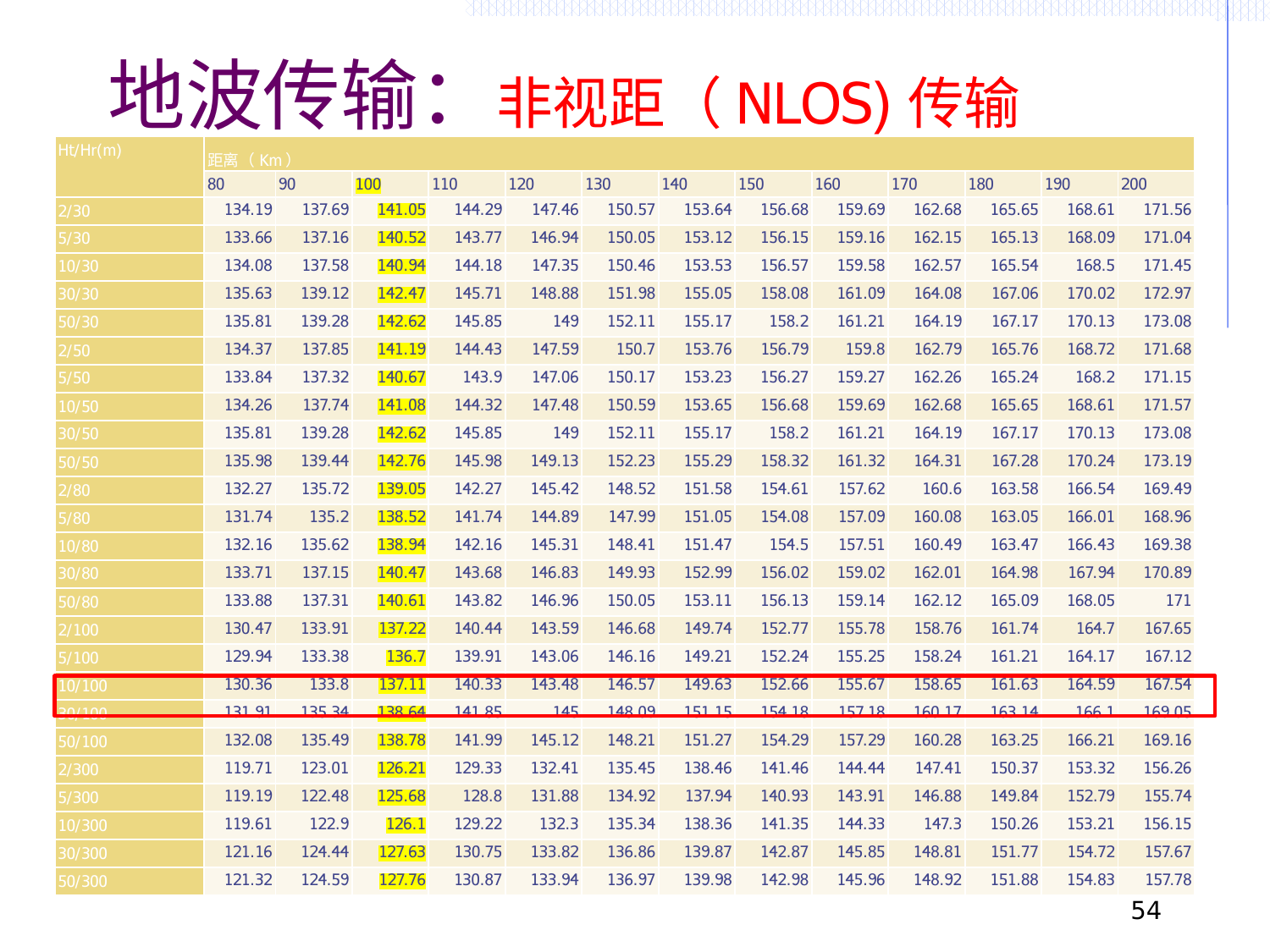

# 地波传输：非视距（NLOS)传输
| Ht/Hr(m) | 距离（Km） |  |  |  |  |  |  |  |  |  |  |  |  |
| --- | --- | --- | --- | --- | --- | --- | --- | --- | --- | --- | --- | --- | --- |
|  | 80 | 90 | 100 | 110 | 120 | 130 | 140 | 150 | 160 | 170 | 180 | 190 | 200 |
| 2/30 | 134.19 | 137.69 | 141.05 | 144.29 | 147.46 | 150.57 | 153.64 | 156.68 | 159.69 | 162.68 | 165.65 | 168.61 | 171.56 |
| 5/30 | 133.66 | 137.16 | 140.52 | 143.77 | 146.94 | 150.05 | 153.12 | 156.15 | 159.16 | 162.15 | 165.13 | 168.09 | 171.04 |
| 10/30 | 134.08 | 137.58 | 140.94 | 144.18 | 147.35 | 150.46 | 153.53 | 156.57 | 159.58 | 162.57 | 165.54 | 168.5 | 171.45 |
| 30/30 | 135.63 | 139.12 | 142.47 | 145.71 | 148.88 | 151.98 | 155.05 | 158.08 | 161.09 | 164.08 | 167.06 | 170.02 | 172.97 |
| 50/30 | 135.81 | 139.28 | 142.62 | 145.85 | 149 | 152.11 | 155.17 | 158.2 | 161.21 | 164.19 | 167.17 | 170.13 | 173.08 |
| 2/50 | 134.37 | 137.85 | 141.19 | 144.43 | 147.59 | 150.7 | 153.76 | 156.79 | 159.8 | 162.79 | 165.76 | 168.72 | 171.68 |
| 5/50 | 133.84 | 137.32 | 140.67 | 143.9 | 147.06 | 150.17 | 153.23 | 156.27 | 159.27 | 162.26 | 165.24 | 168.2 | 171.15 |
| 10/50 | 134.26 | 137.74 | 141.08 | 144.32 | 147.48 | 150.59 | 153.65 | 156.68 | 159.69 | 162.68 | 165.65 | 168.61 | 171.57 |
| 30/50 | 135.81 | 139.28 | 142.62 | 145.85 | 149 | 152.11 | 155.17 | 158.2 | 161.21 | 164.19 | 167.17 | 170.13 | 173.08 |
| 50/50 | 135.98 | 139.44 | 142.76 | 145.98 | 149.13 | 152.23 | 155.29 | 158.32 | 161.32 | 164.31 | 167.28 | 170.24 | 173.19 |
| 2/80 | 132.27 | 135.72 | 139.05 | 142.27 | 145.42 | 148.52 | 151.58 | 154.61 | 157.62 | 160.6 | 163.58 | 166.54 | 169.49 |
| 5/80 | 131.74 | 135.2 | 138.52 | 141.74 | 144.89 | 147.99 | 151.05 | 154.08 | 157.09 | 160.08 | 163.05 | 166.01 | 168.96 |
| 10/80 | 132.16 | 135.62 | 138.94 | 142.16 | 145.31 | 148.41 | 151.47 | 154.5 | 157.51 | 160.49 | 163.47 | 166.43 | 169.38 |
| 30/80 | 133.71 | 137.15 | 140.47 | 143.68 | 146.83 | 149.93 | 152.99 | 156.02 | 159.02 | 162.01 | 164.98 | 167.94 | 170.89 |
| 50/80 | 133.88 | 137.31 | 140.61 | 143.82 | 146.96 | 150.05 | 153.11 | 156.13 | 159.14 | 162.12 | 165.09 | 168.05 | 171 |
| 2/100 | 130.47 | 133.91 | 137.22 | 140.44 | 143.59 | 146.68 | 149.74 | 152.77 | 155.78 | 158.76 | 161.74 | 164.7 | 167.65 |
| 5/100 | 129.94 | 133.38 | 136.7 | 139.91 | 143.06 | 146.16 | 149.21 | 152.24 | 155.25 | 158.24 | 161.21 | 164.17 | 167.12 |
| 10/100 | 130.36 | 133.8 | 137.11 | 140.33 | 143.48 | 146.57 | 149.63 | 152.66 | 155.67 | 158.65 | 161.63 | 164.59 | 167.54 |
| 30/100 | 131.91 | 135.34 | 138.64 | 141.85 | 145 | 148.09 | 151.15 | 154.18 | 157.18 | 160.17 | 163.14 | 166.1 | 169.05 |
| 50/100 | 132.08 | 135.49 | 138.78 | 141.99 | 145.12 | 148.21 | 151.27 | 154.29 | 157.29 | 160.28 | 163.25 | 166.21 | 169.16 |
| 2/300 | 119.71 | 123.01 | 126.21 | 129.33 | 132.41 | 135.45 | 138.46 | 141.46 | 144.44 | 147.41 | 150.37 | 153.32 | 156.26 |
| 5/300 | 119.19 | 122.48 | 125.68 | 128.8 | 131.88 | 134.92 | 137.94 | 140.93 | 143.91 | 146.88 | 149.84 | 152.79 | 155.74 |
| 10/300 | 119.61 | 122.9 | 126.1 | 129.22 | 132.3 | 135.34 | 138.36 | 141.35 | 144.33 | 147.3 | 150.26 | 153.21 | 156.15 |
| 30/300 | 121.16 | 124.44 | 127.63 | 130.75 | 133.82 | 136.86 | 139.87 | 142.87 | 145.85 | 148.81 | 151.77 | 154.72 | 157.67 |
| 50/300 | 121.32 | 124.59 | 127.76 | 130.87 | 133.94 | 136.97 | 139.98 | 142.98 | 145.96 | 148.92 | 151.88 | 154.83 | 157.78 |

54